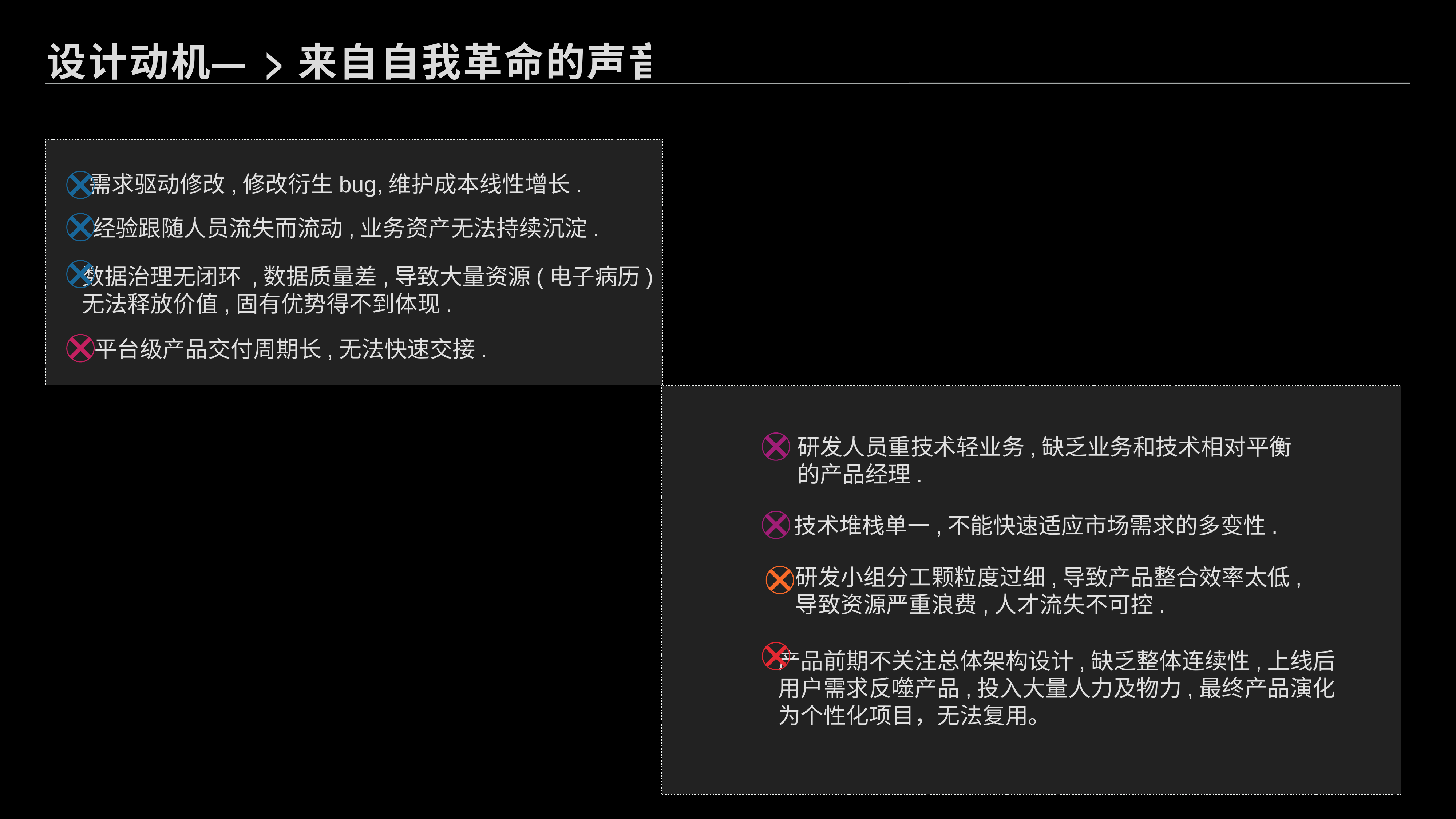

设计动机—>来自自我革命的声音

需求驱动修改,修改衍生bug,维护成本线性增长.

经验跟随人员流失而流动,业务资产无法持续沉淀.

数据治理无闭环 ,数据质量差,导致大量资源(电子病历)
无法释放价值,固有优势得不到体现.

平台级产品交付周期长,无法快速交接.

研发人员重技术轻业务,缺乏业务和技术相对平衡
的产品经理.

技术堆栈单一,不能快速适应市场需求的多变性.

.
研发小组分工颗粒度过细,导致产品整合效率太低,
导致资源严重浪费,人才流失不可控.

              产品前期不关注总体架构设计,缺乏整体连续性,上线后
              用户需求反噬产品,投入大量人力及物力,最终产品演化
              为个性化项目，无法复用。